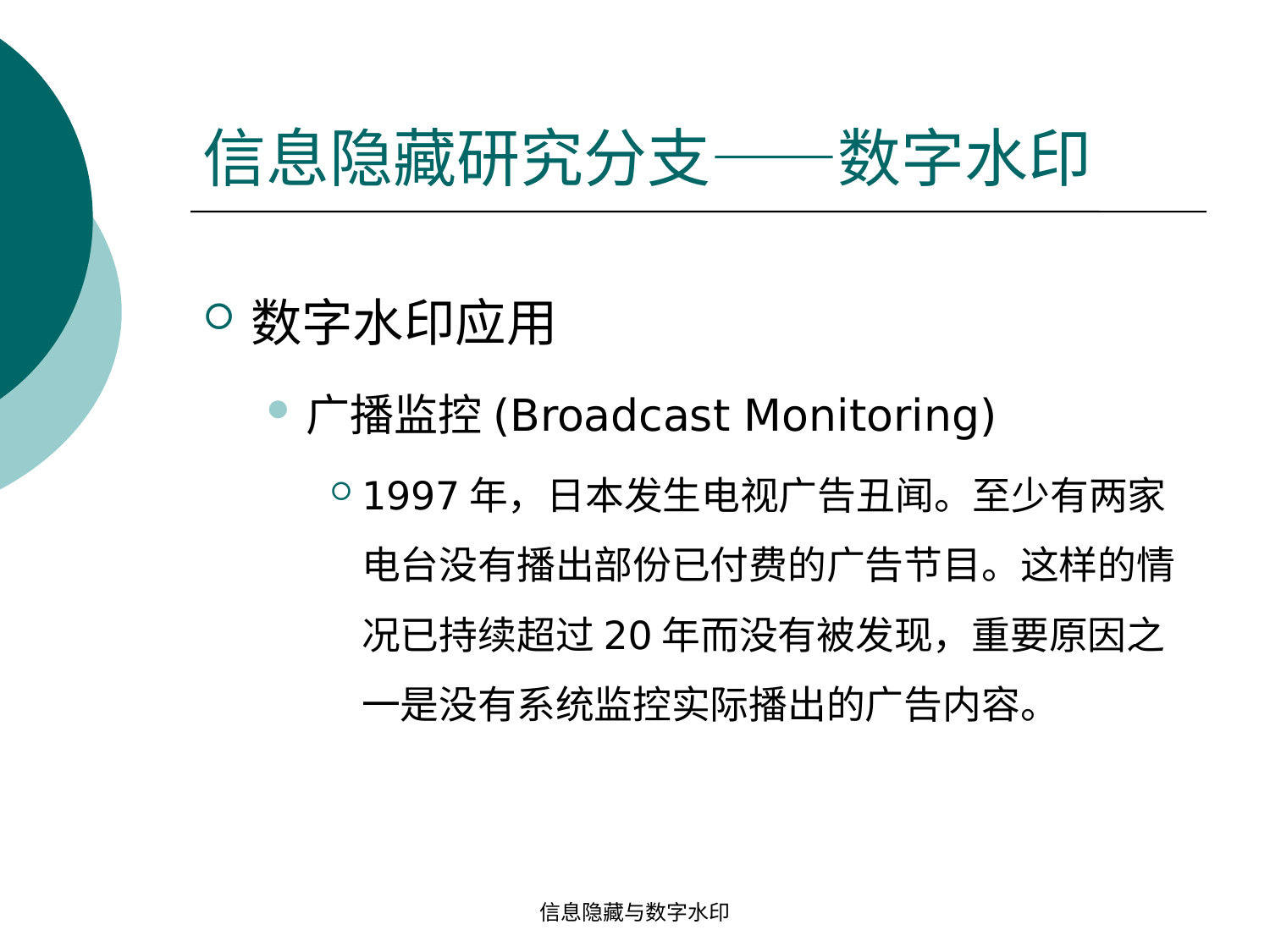

# 信息隐藏研究分支——数字水印
数字水印应用
广播监控(Broadcast Monitoring)
1997年，日本发生电视广告丑闻。至少有两家电台没有播出部份已付费的广告节目。这样的情况已持续超过20年而没有被发现，重要原因之一是没有系统监控实际播出的广告内容。

信息隐藏与数字水印
67